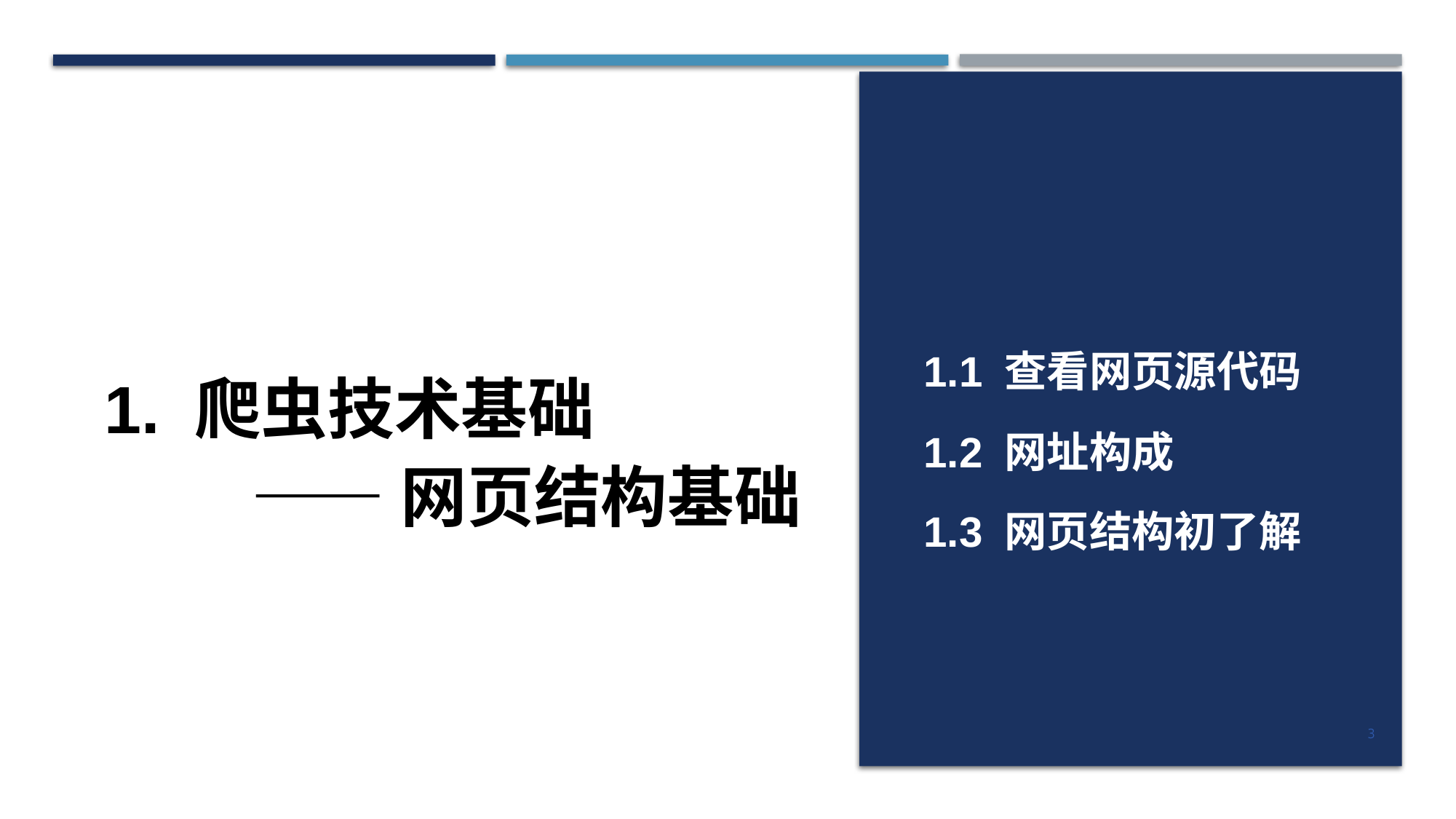

1.1 查看网页源代码
1. 爬虫技术基础
——网页结构基础
1.2 网址构成
1.3 网页结构初了解
3